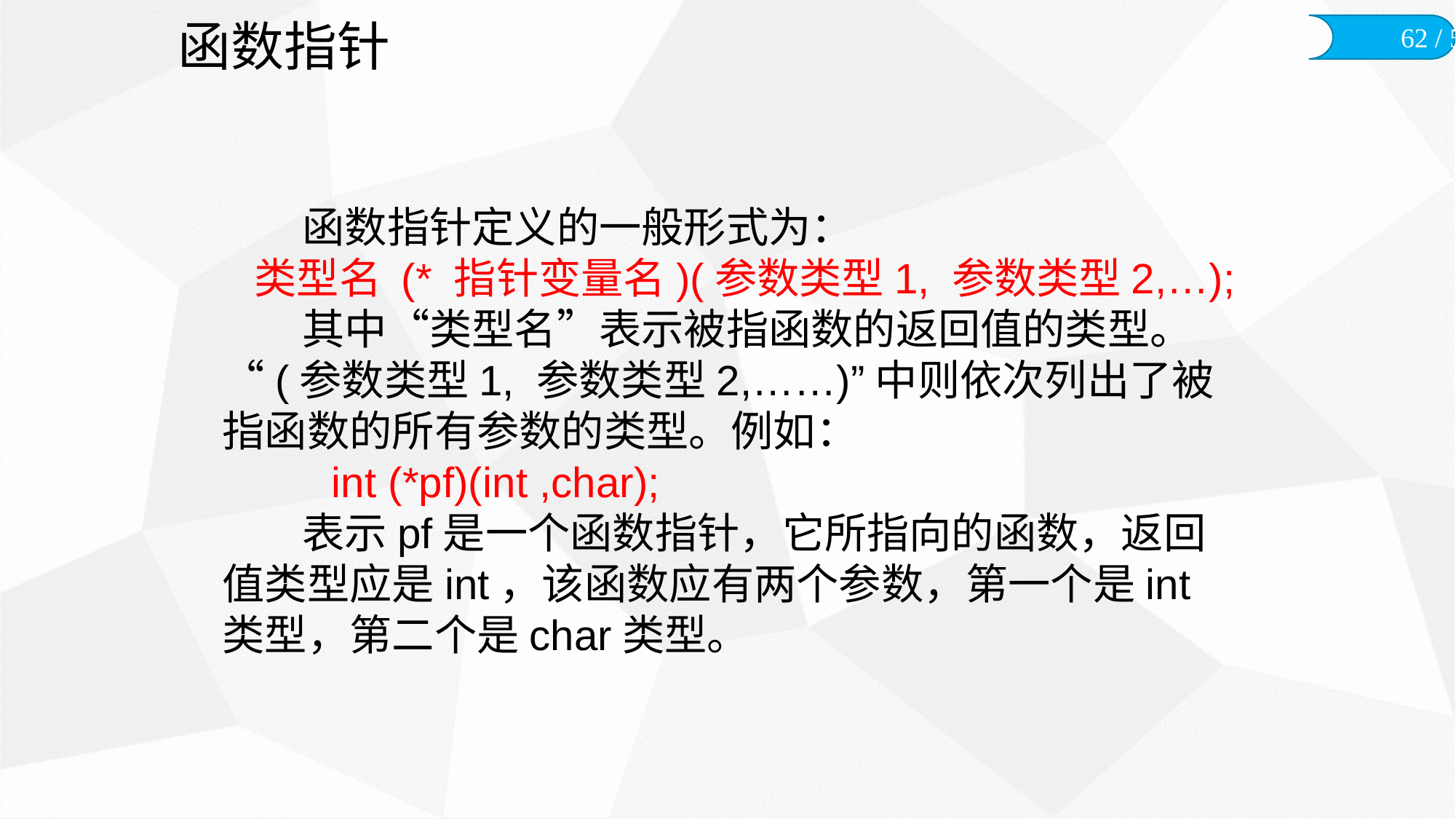

# 函数指针
    函数指针定义的一般形式为：
类型名 (* 指针变量名)(参数类型1, 参数类型2,…);
    其中“类型名”表示被指函数的返回值的类型。“(参数类型1, 参数类型2,……)”中则依次列出了被指函数的所有参数的类型。例如：
	int (*pf)(int ,char);
    表示pf是一个函数指针，它所指向的函数，返回值类型应是int，该函数应有两个参数，第一个是int 类型，第二个是char类型。